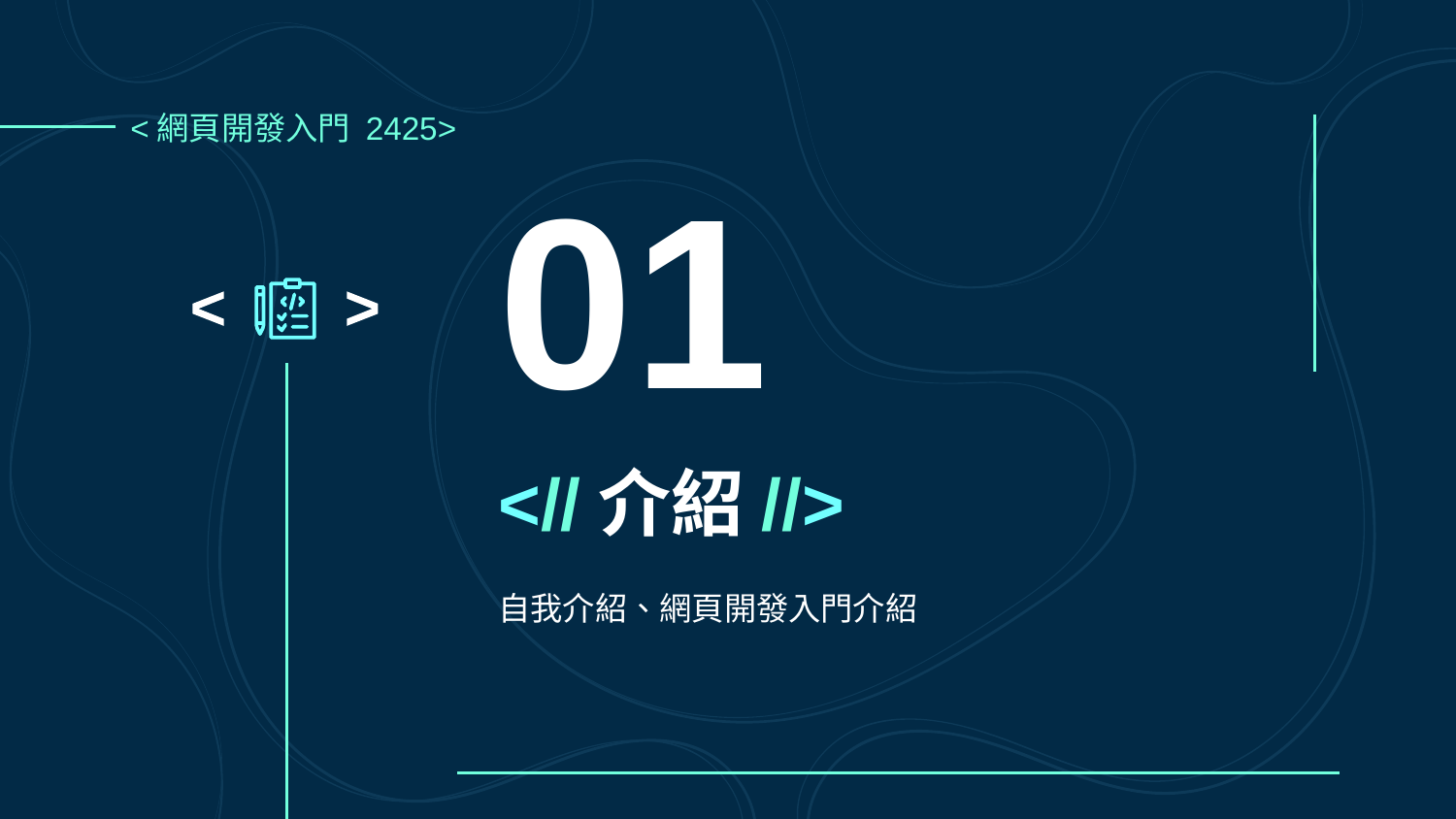

<網頁開發入門 2425>
01

<
<
# <//介紹//>
自我介紹、網頁開發入門介紹